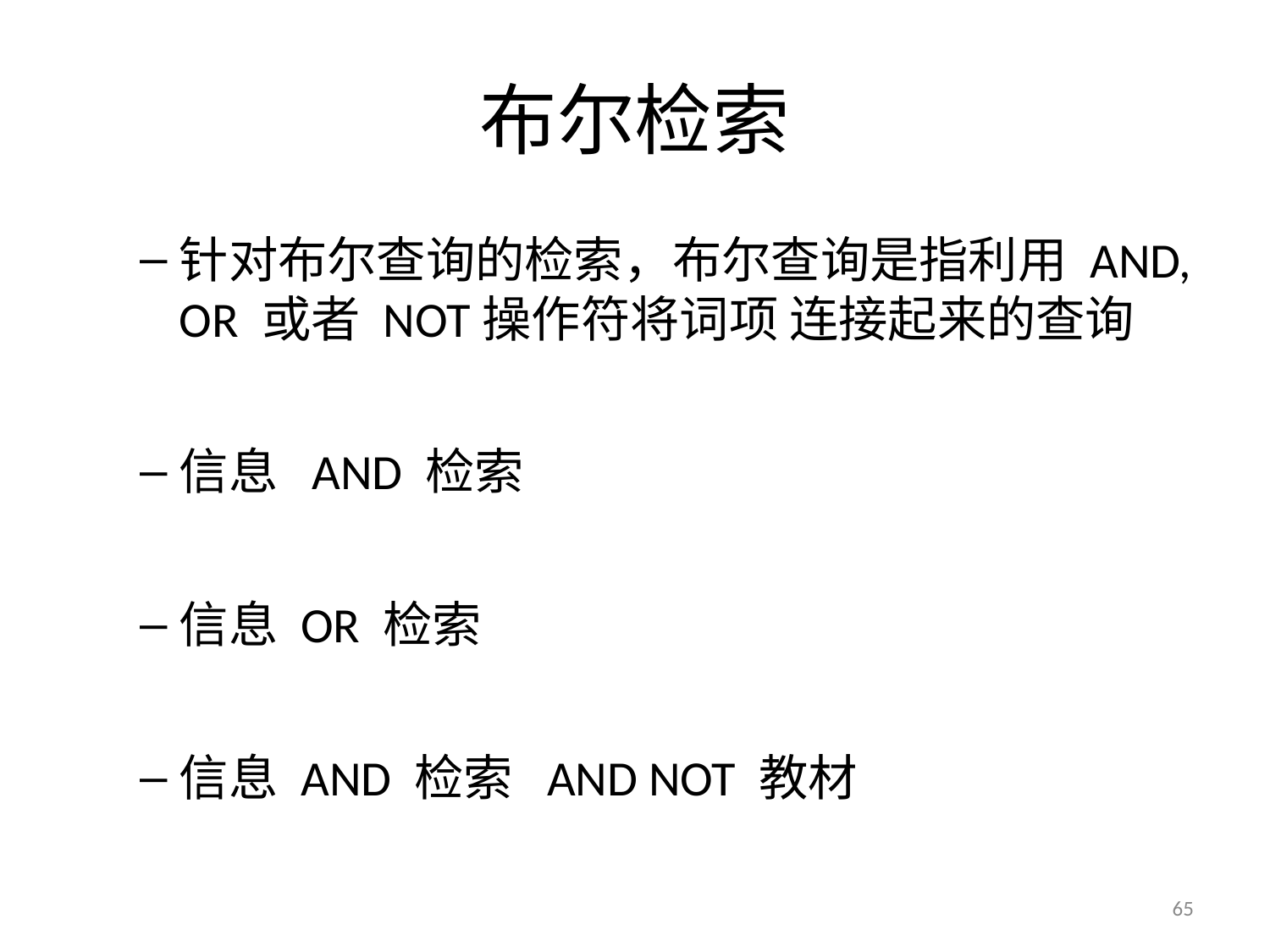

# 布尔检索
针对布尔查询的检索，布尔查询是指利用 AND, OR 或者 NOT操作符将词项 连接起来的查询

信息  AND 检索

信息 OR 检索

信息 AND 检索  AND NOT 教材

65